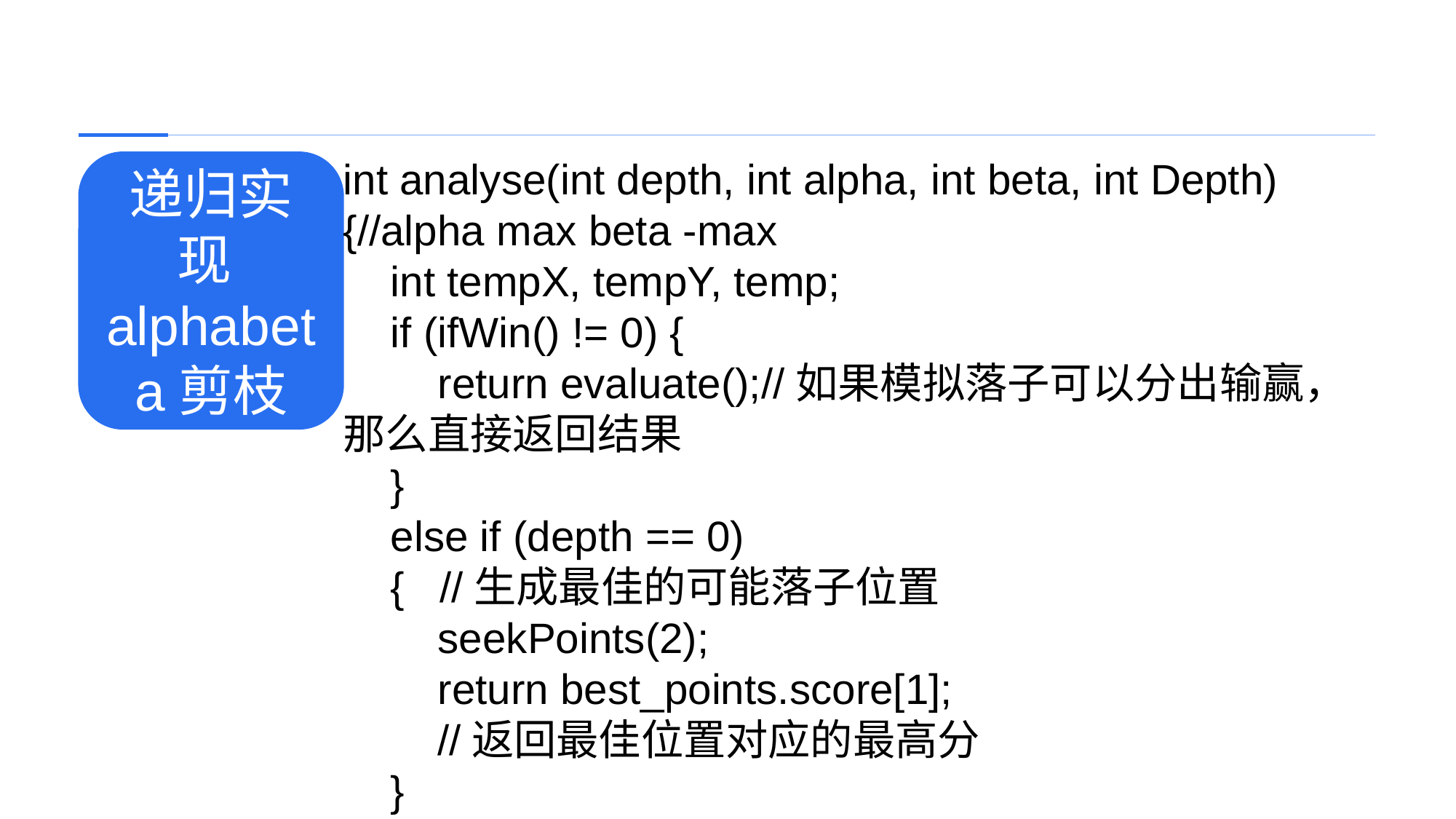

递归实现alphabeta剪枝
int analyse(int depth, int alpha, int beta, int Depth) {//alpha max beta -max
    int tempX, tempY, temp;
    if (ifWin() != 0) {
        return evaluate();//如果模拟落子可以分出输赢，那么直接返回结果
    }
    else if (depth == 0)
    {   //生成最佳的可能落子位置
        seekPoints(2);
        return best_points.score[1];
        //返回最佳位置对应的最高分
    }